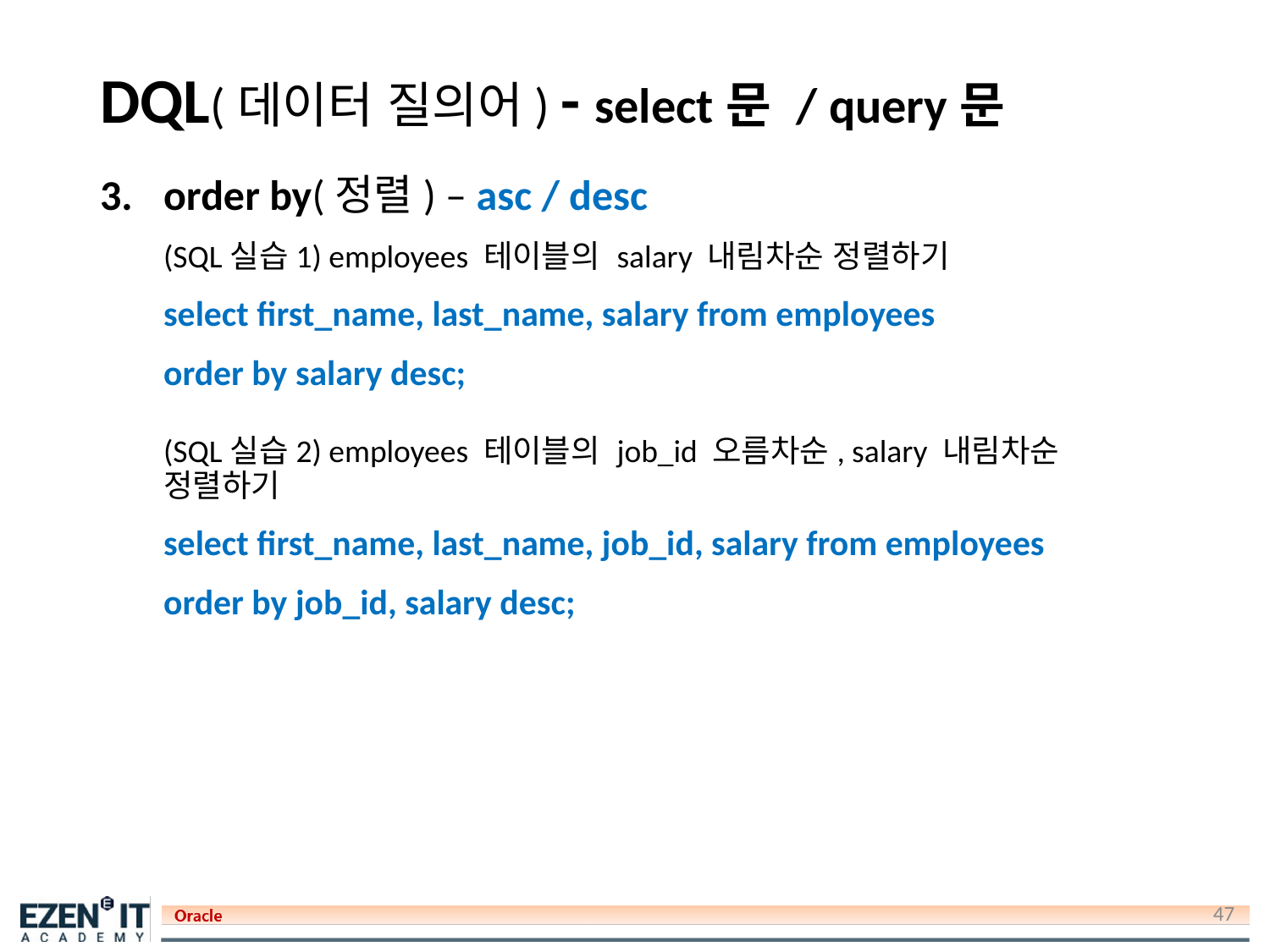

# DQL(데이터 질의어) - select문 / query문
order by(정렬) – asc / desc
(SQL실습1) employees 테이블의 salary 내림차순 정렬하기
select first_name, last_name, salary from employees
order by salary desc;
(SQL실습2) employees 테이블의 job_id 오름차순, salary 내림차순     정렬하기
select first_name, last_name, job_id, salary from employees
order by job_id, salary desc;
47